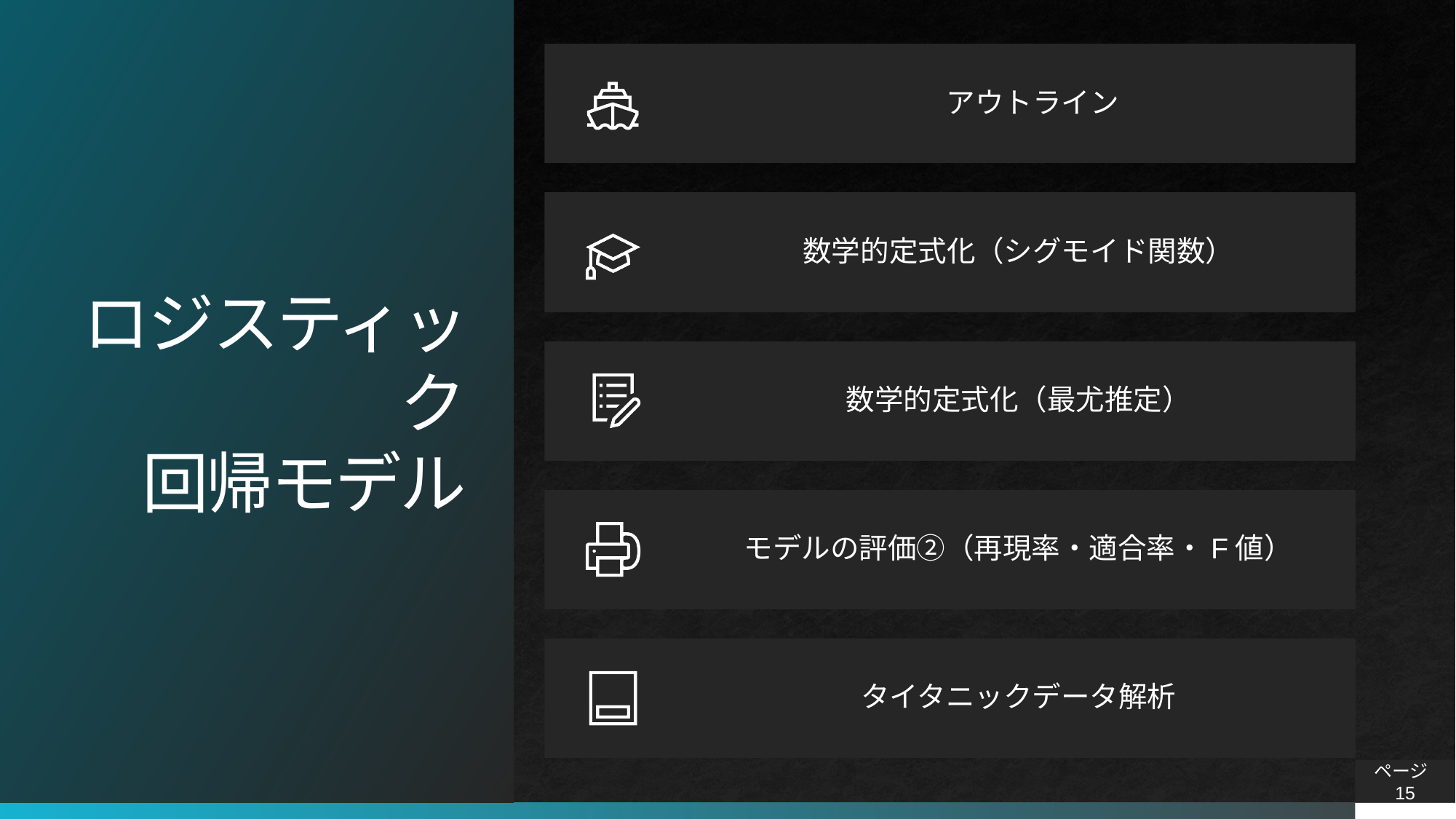

# ロジスティック 回帰モデル
　アウトライン
数学的定式化（シグモイド関数）
数学的定式化（最尤推定）
モデルの評価②（再現率・適合率・F値）
タイタニックデータ解析
ページ 15